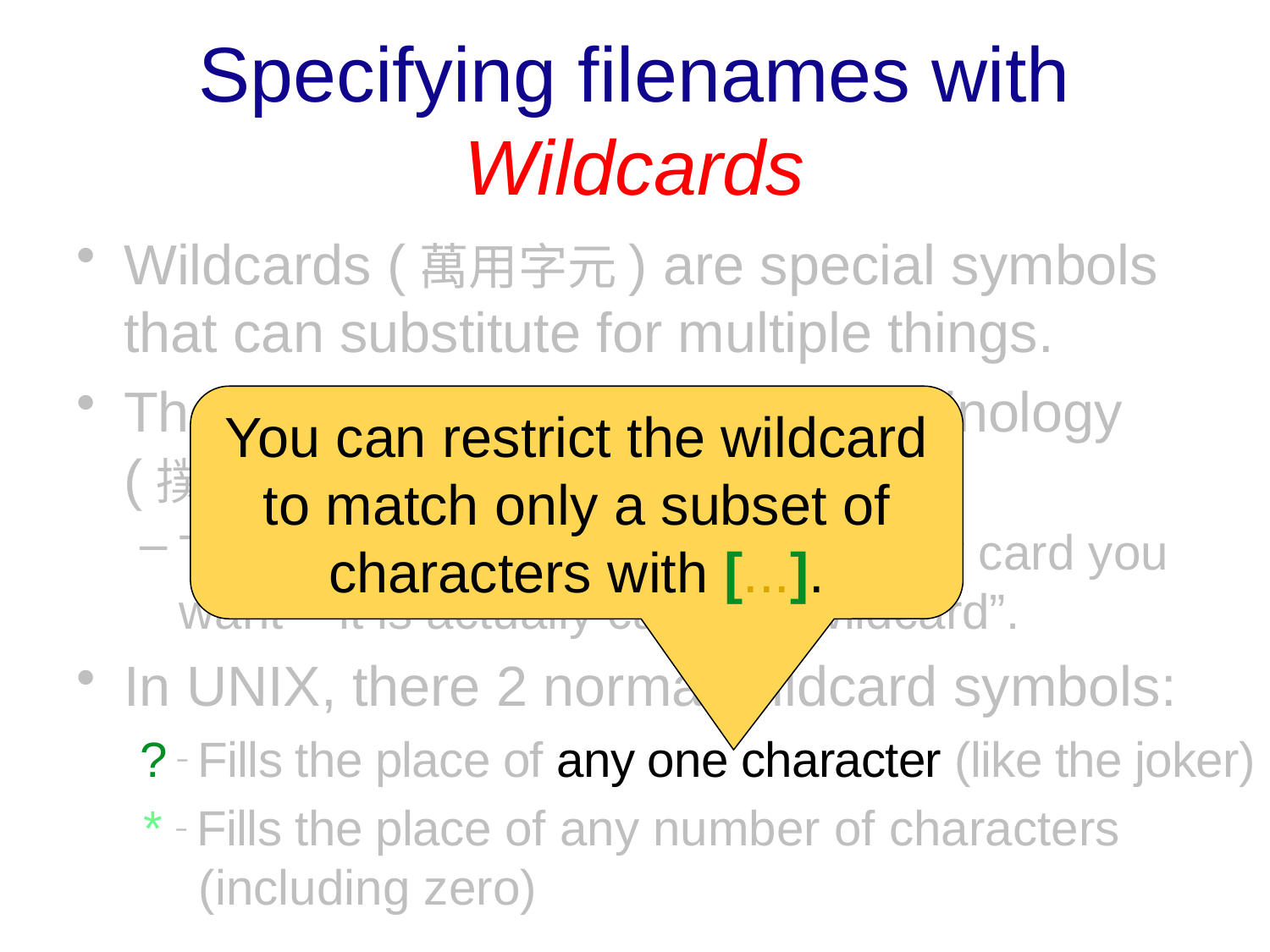

# Specifying filenames with Wildcards
Wildcards (萬用字元) are special symbols
that can substitute for multiple things.
The term comes from poker terminology
(撲克術語):
The joker can be substituted for any card you want – it is actually called a “wildcard”.
In UNIX, there 2 normal wildcard symbols:
? – Fills the place of any one character (like the joker)
 *  – Fills the place of any number of characters
     (including zero)
You can restrict the wildcard to match only a subset of characters with [...].